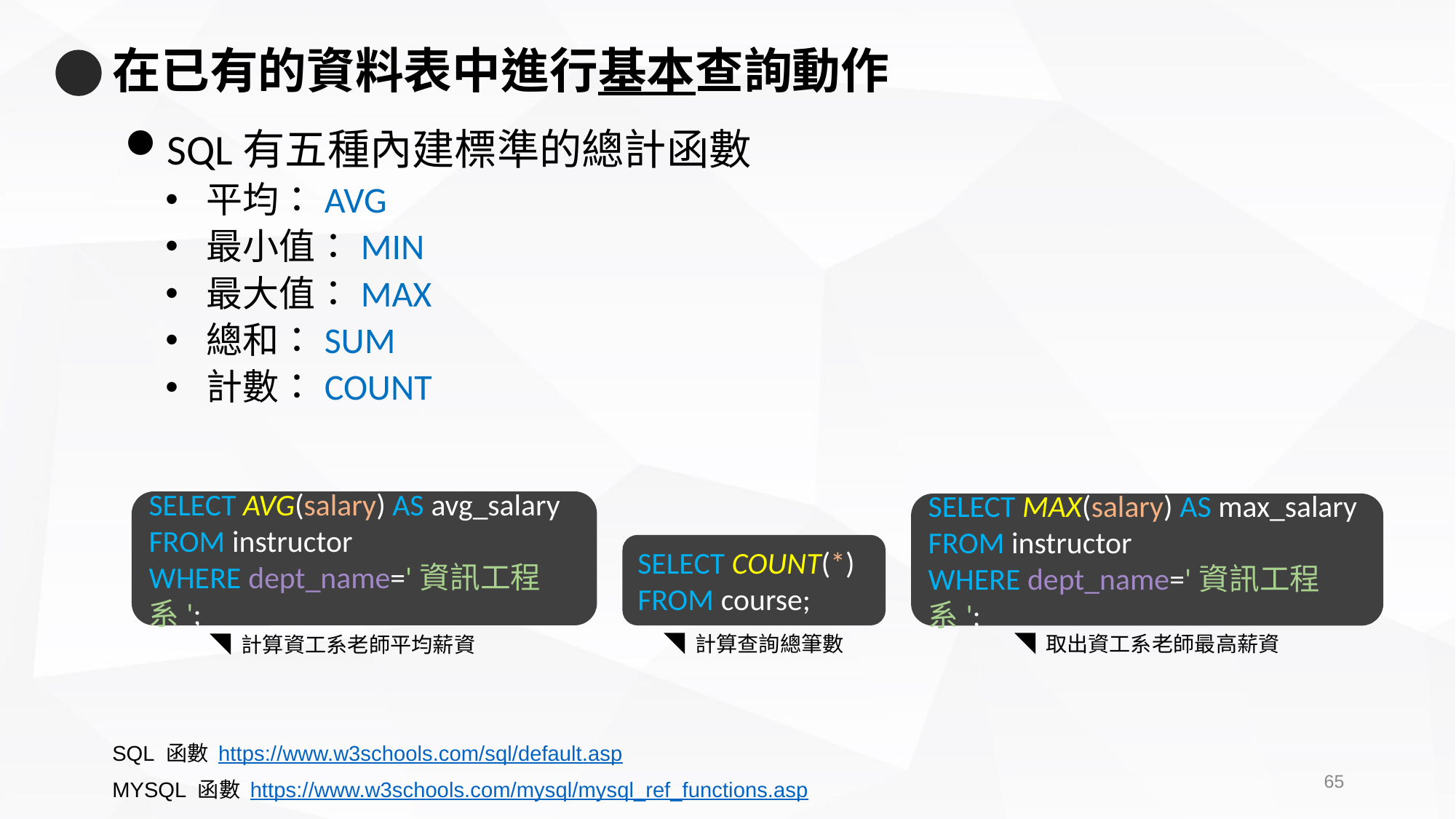

# 在已有的資料表中進行基本查詢動作
SQL有五種內建標準的總計函數
平均：AVG
最小值：MIN
最大值：MAX
總和：SUM
計數：COUNT

SELECT AVG(salary) AS avg_salary
FROM instructor
WHERE dept_name='資訊工程系';
SELECT MAX(salary) AS max_salary
FROM instructor
WHERE dept_name='資訊工程系';
SELECT COUNT(*)
FROM course;
◥ 計算查詢總筆數
◥ 取出資工系老師最高薪資
◥ 計算資工系老師平均薪資
SQL 函數 https://www.w3schools.com/sql/default.asp
65
MYSQL 函數 https://www.w3schools.com/mysql/mysql_ref_functions.asp